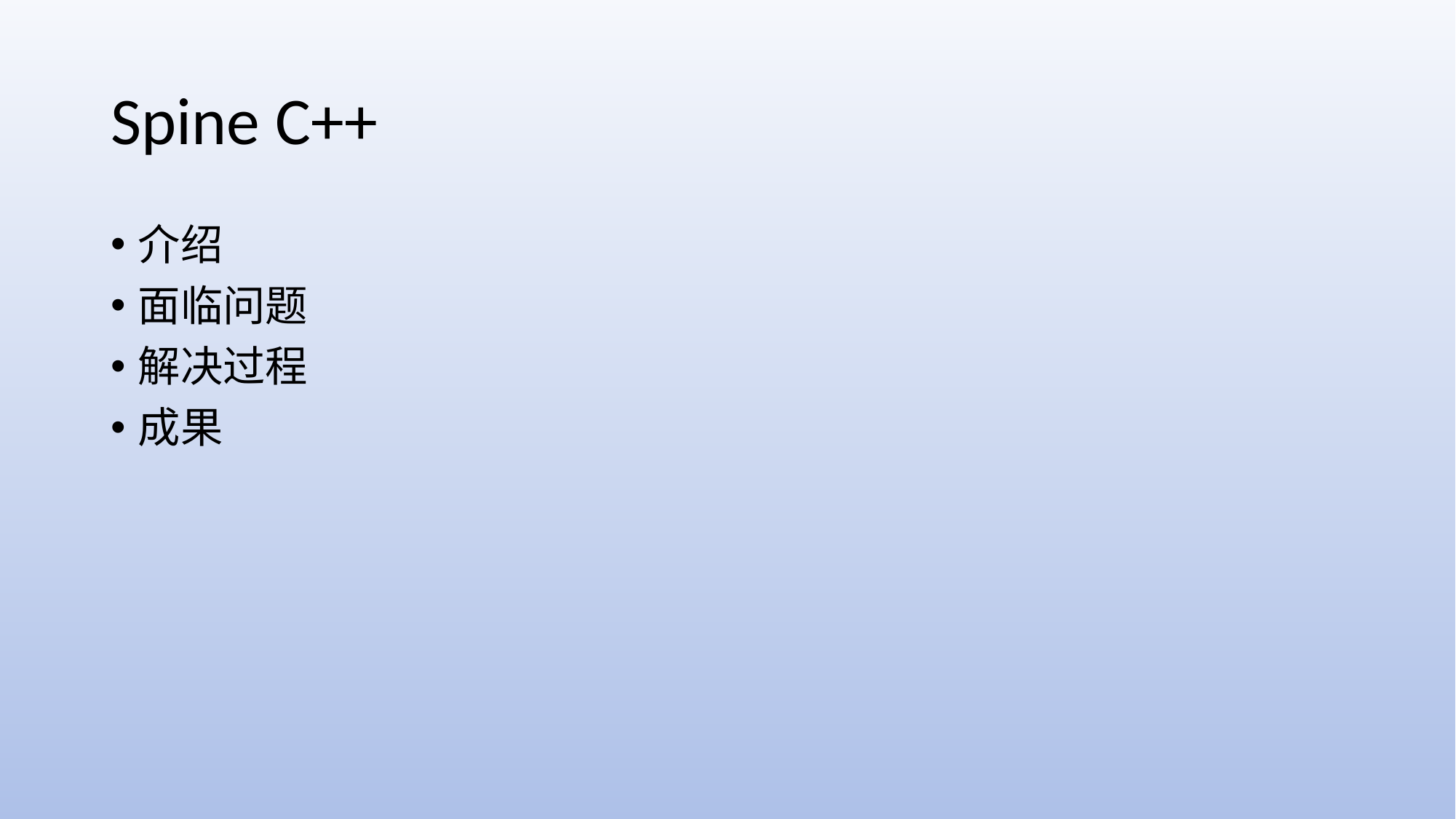

# Spine C++
介绍
面临问题
解决过程
成果